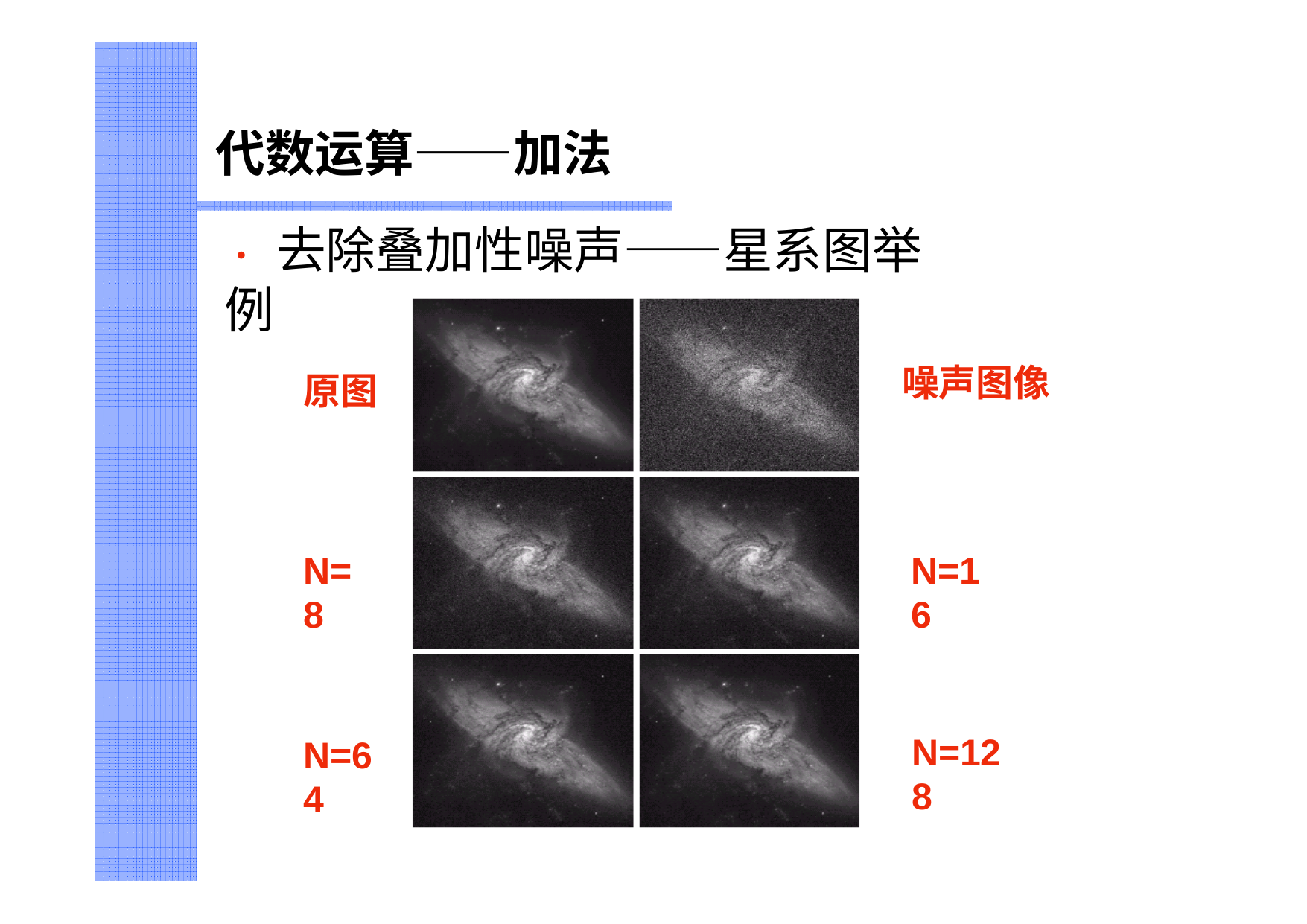

# 代数运算——加法
•	去除叠加性噪声——星系图举例

噪声图像
原图
N=8
N=16
N=128
N=64